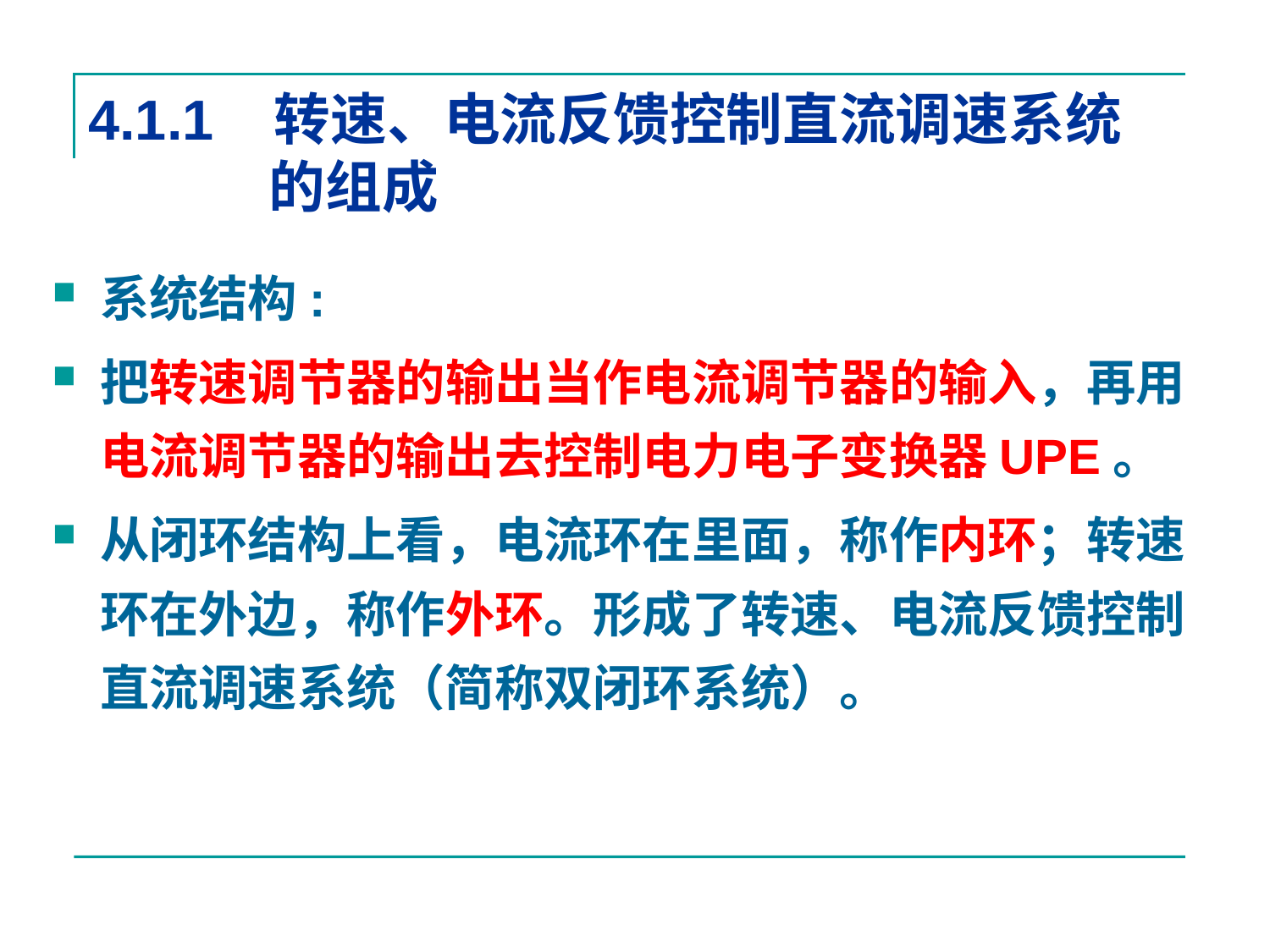

# 4.1.1   转速、电流反馈控制直流调速系统 的组成
系统结构:
把转速调节器的输出当作电流调节器的输入，再用电流调节器的输出去控制电力电子变换器UPE。
从闭环结构上看，电流环在里面，称作内环；转速环在外边，称作外环。形成了转速、电流反馈控制直流调速系统（简称双闭环系统）。